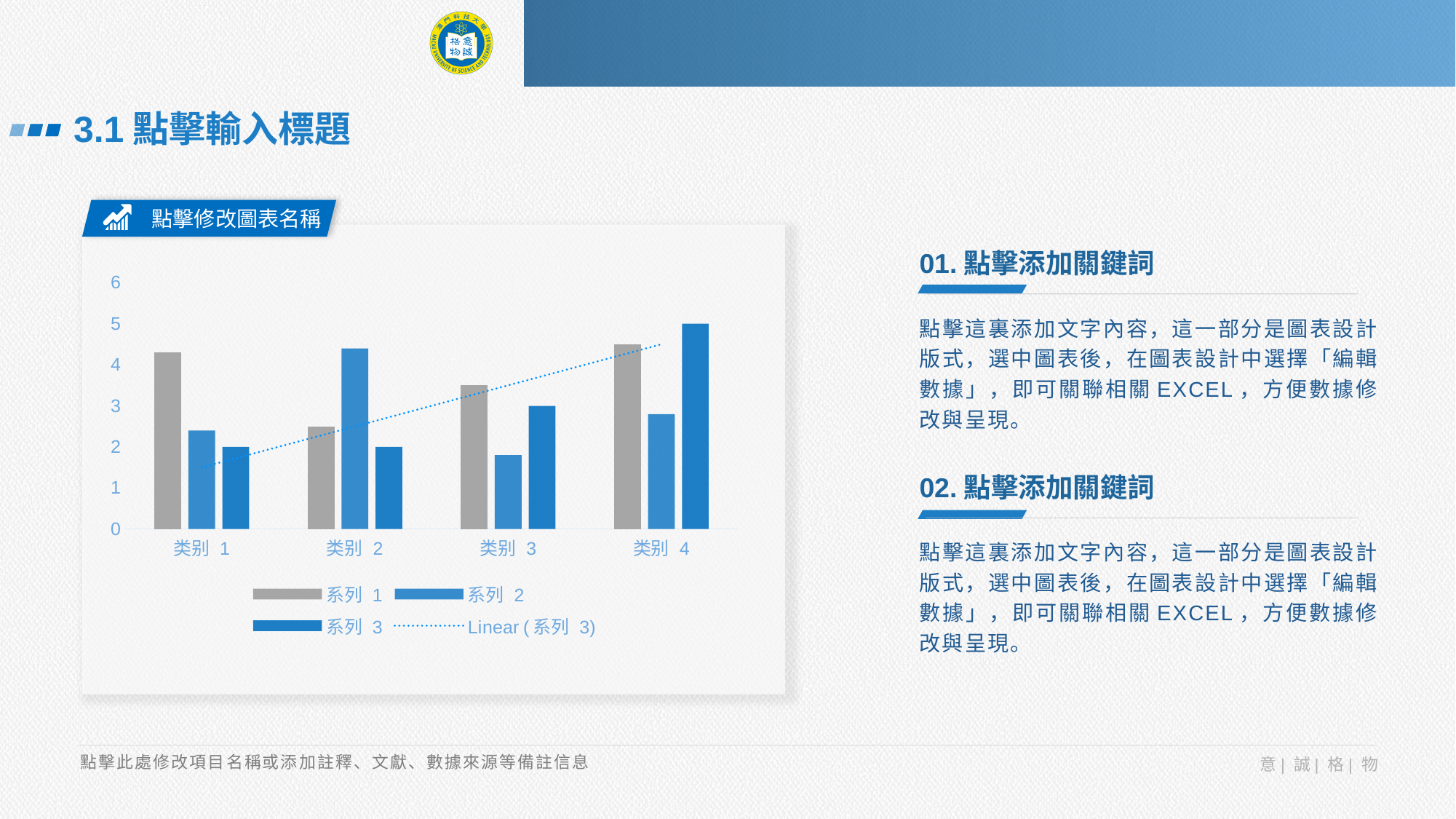

3.1點擊輸入標題

點擊修改圖表名稱

01.點擊添加關鍵詞

### Chart

| Category | 系列 1 | 系列 2 | 系列 3 |
|---|---|---|---|
| 类别 1 | 4.3 | 2.4 | 2.0 |
| 类别 2 | 2.5 | 4.4 | 2.0 |
| 类别 3 | 3.5 | 1.8 | 3.0 |
| 类别 4 | 4.5 | 2.8 | 5.0 |
點擊這裏添加文字內容，這一部分是圖表設計版式，選中圖表後，在圖表設計中選擇「編輯數據」，即可關聯相關EXCEL，方便數據修改與呈現。
02.點擊添加關鍵詞

點擊這裏添加文字內容，這一部分是圖表設計版式，選中圖表後，在圖表設計中選擇「編輯數據」，即可關聯相關EXCEL，方便數據修改與呈現。
點擊此處修改項目名稱或添加註釋、文獻、數據來源等備註信息